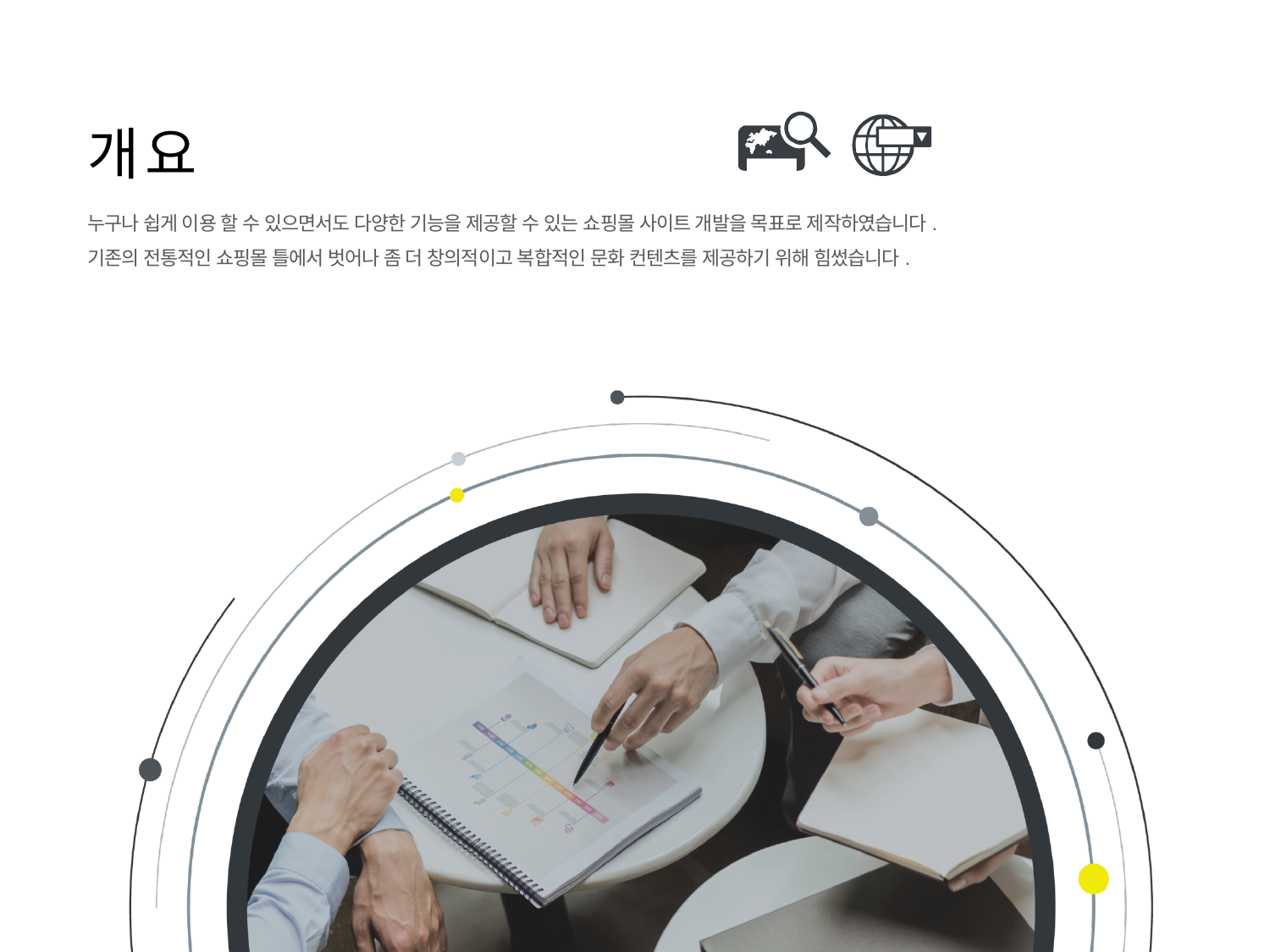

개요
누구나 쉽게 이용 할 수 있으면서도 다양한 기능을 제공할 수 있는 쇼핑몰 사이트 개발을 목표로 제작하였습니다.
기존의 전통적인 쇼핑몰 틀에서 벗어나 좀 더 창의적이고 복합적인 문화 컨텐츠를 제공하기 위해 힘썼습니다.